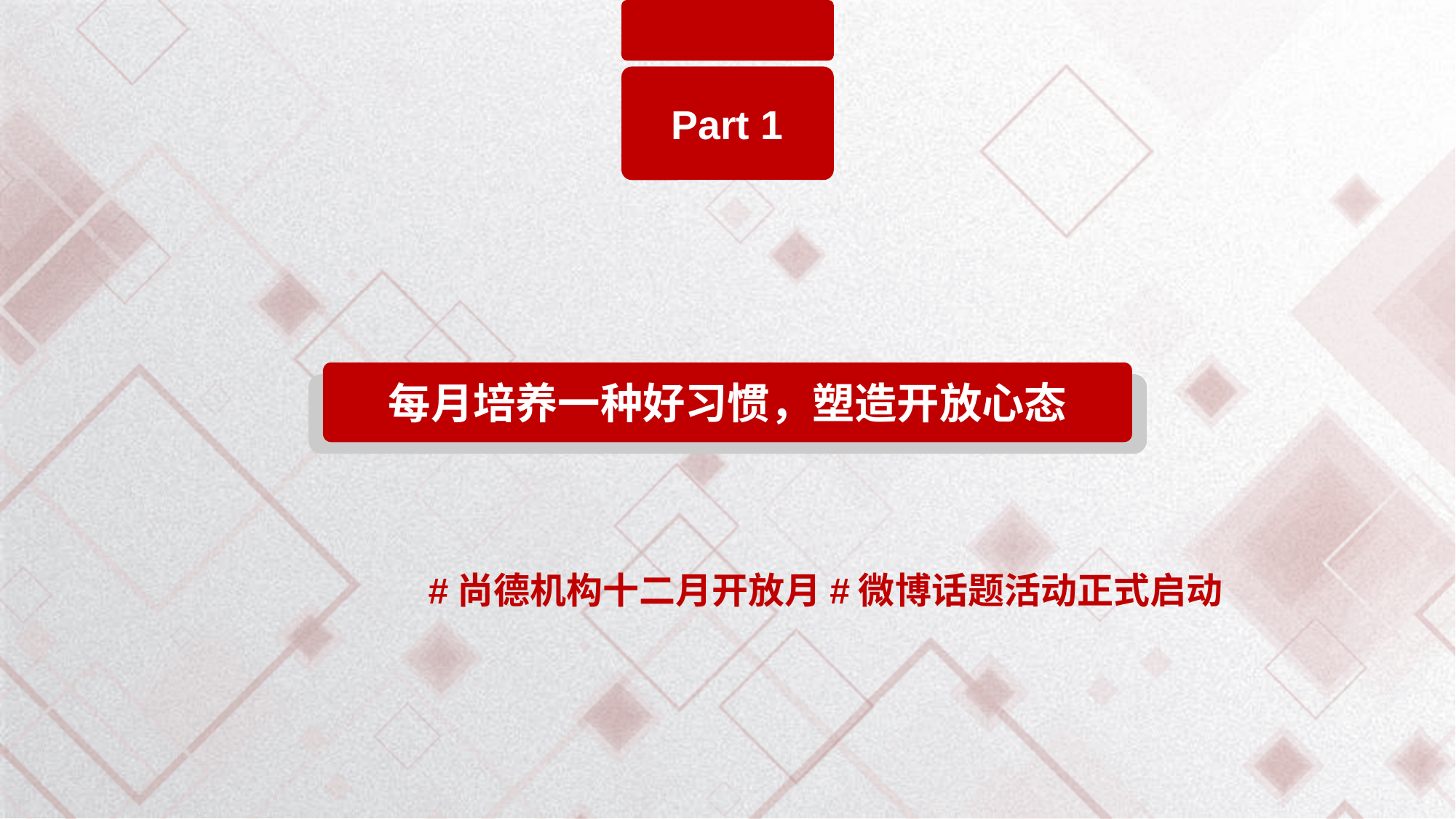

Part 1
每月培养一种好习惯，塑造开放心态

#尚德机构十二月开放月#微博话题活动正式启动